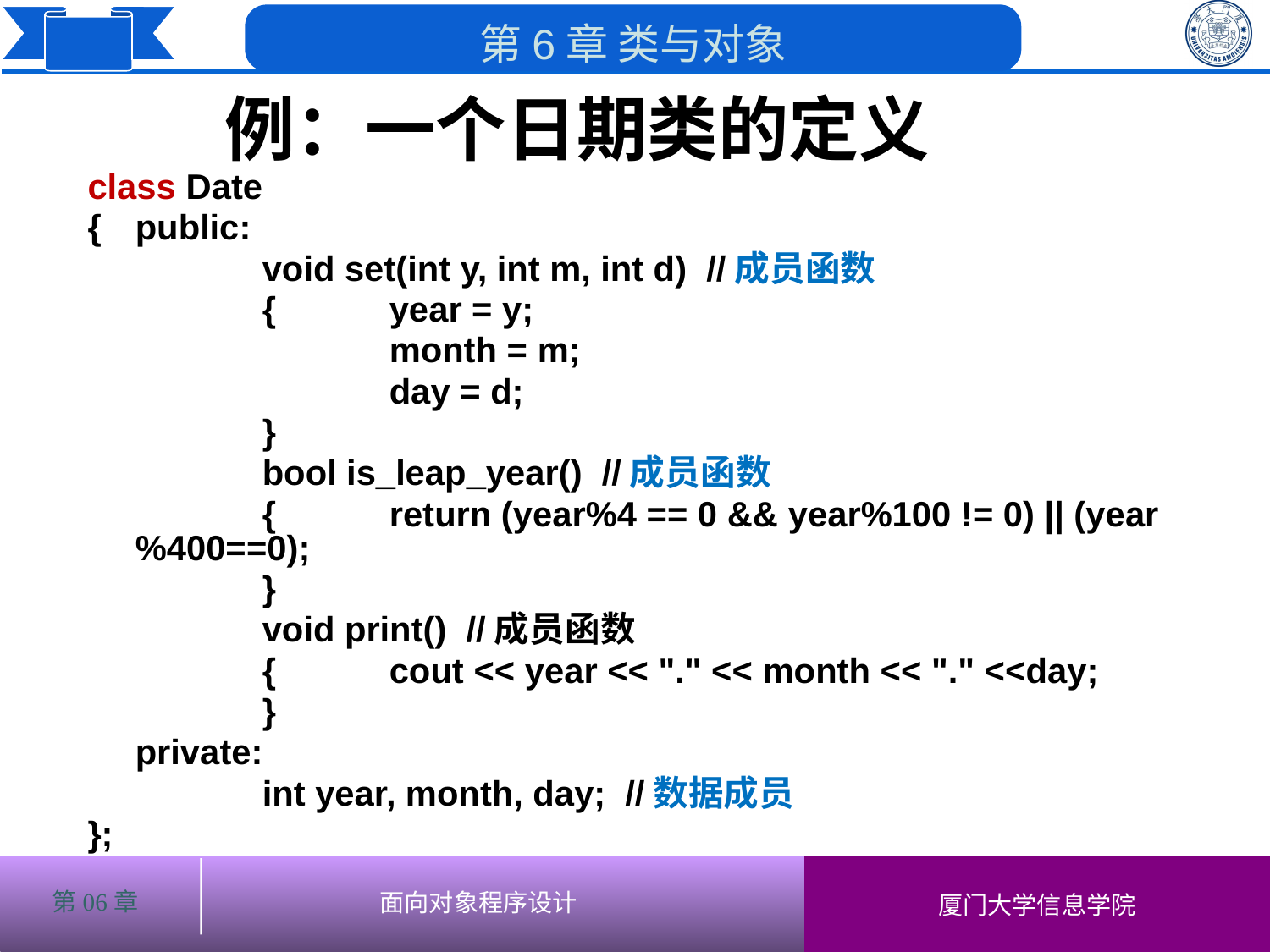

# 例：一个日期类的定义
class Date
{	public:
		void set(int y, int m, int d)  //成员函数
		{	year = y;
			month = m;
			day = d;
		}
		bool is_leap_year()  //成员函数
		{	return (year%4 == 0 && year%100 != 0) || (year%400==0);
		}
		void print()  //成员函数
		{	cout << year << "." << month << "." <<day;
		}
	private:
		int year, month, day;  //数据成员
};
16